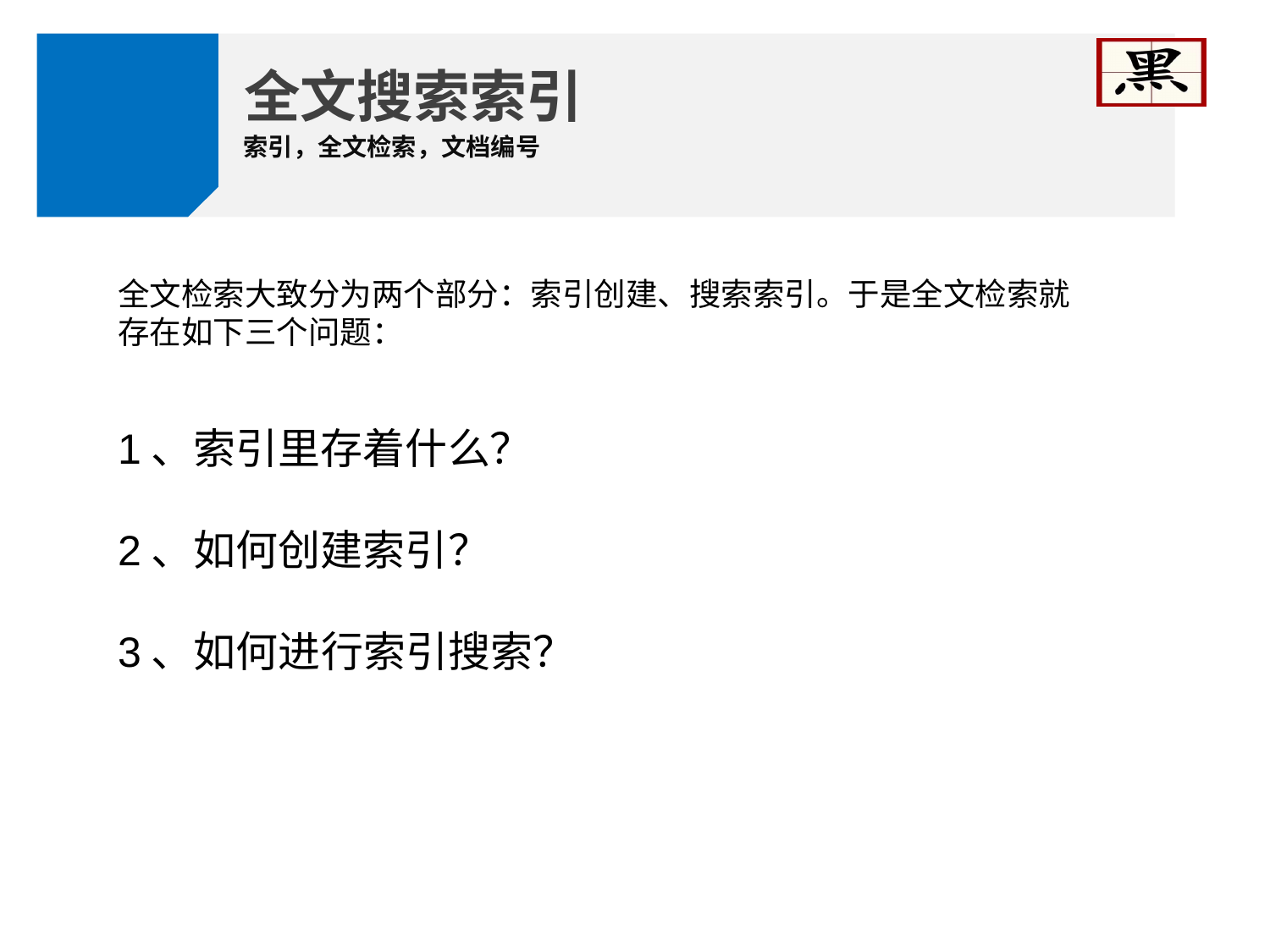

全文搜索索引
索引，全文检索，文档编号
全文检索大致分为两个部分：索引创建、搜索索引。于是全文检索就存在如下三个问题：

1、索引里存着什么？

2、如何创建索引？

3、如何进行索引搜索？